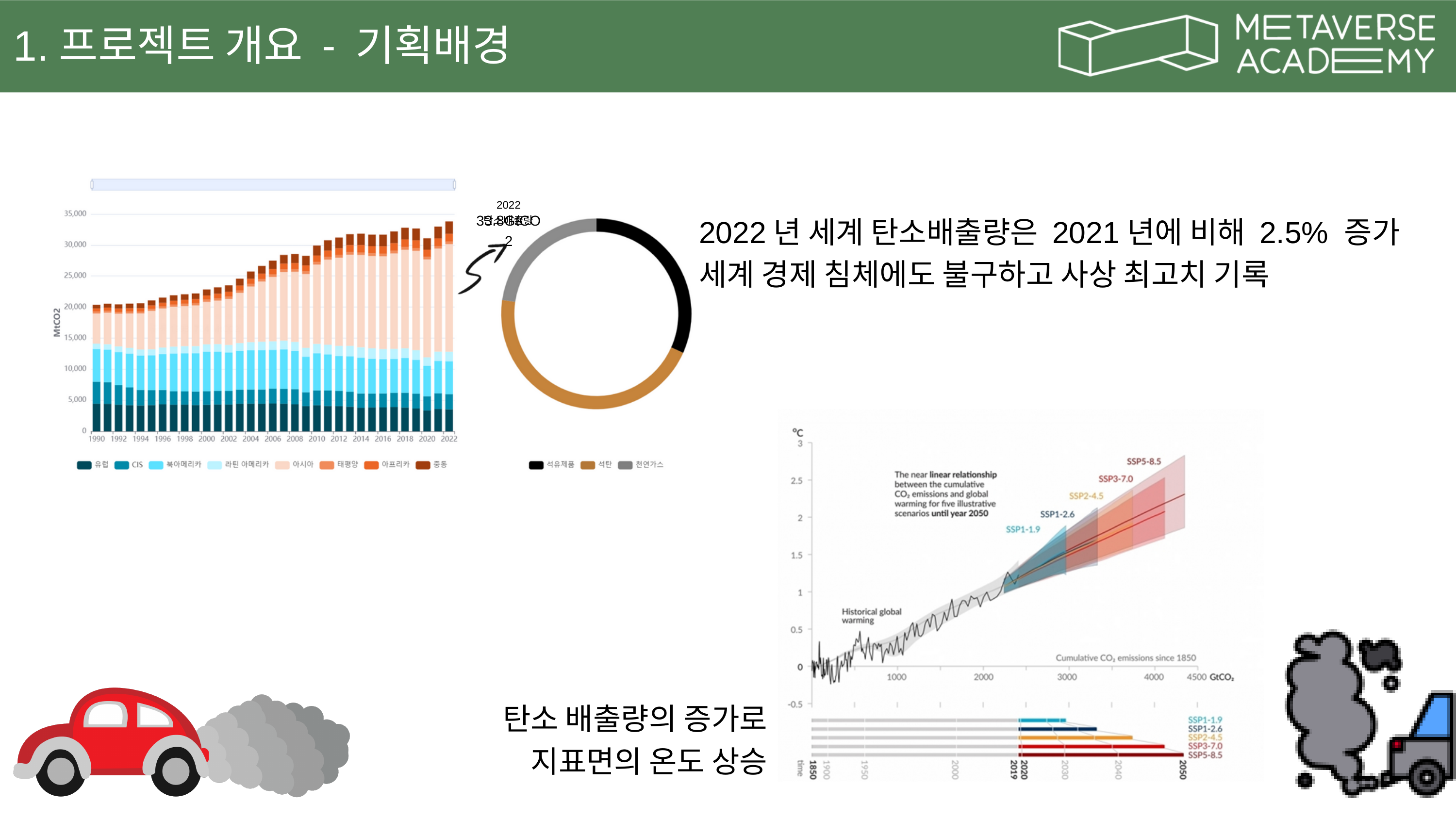

1.프로젝트 개요 - 기획배경

2022 탄소배출량
2022년 세계 탄소배출량은 2021년에 비해 2.5% 증가
세계 경제 침체에도 불구하고 사상 최고치 기록
33.8GtCO2

탄소 배출량의 증가로
지표면의 온도 상승